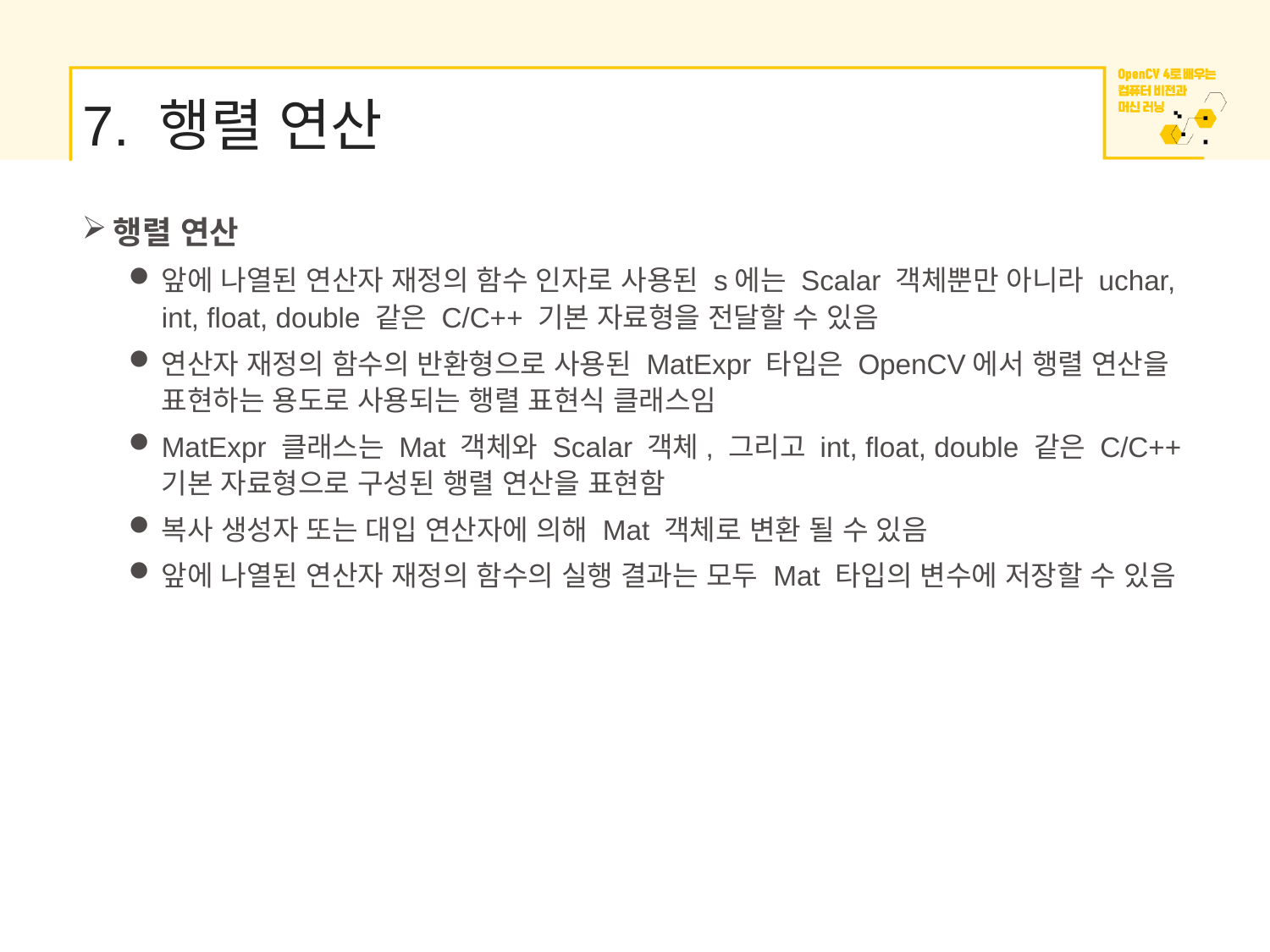

# 7. 행렬 연산
행렬 연산
앞에 나열된 연산자 재정의 함수 인자로 사용된 s에는 Scalar 객체뿐만 아니라 uchar, int, float, double 같은 C/C++ 기본 자료형을 전달할 수 있음
연산자 재정의 함수의 반환형으로 사용된 MatExpr 타입은 OpenCV에서 행렬 연산을 표현하는 용도로 사용되는 행렬 표현식 클래스임
MatExpr 클래스는 Mat 객체와 Scalar 객체, 그리고 int, float, double 같은 C/C++ 기본 자료형으로 구성된 행렬 연산을 표현함
복사 생성자 또는 대입 연산자에 의해 Mat 객체로 변환 될 수 있음
앞에 나열된 연산자 재정의 함수의 실행 결과는 모두 Mat 타입의 변수에 저장할 수 있음